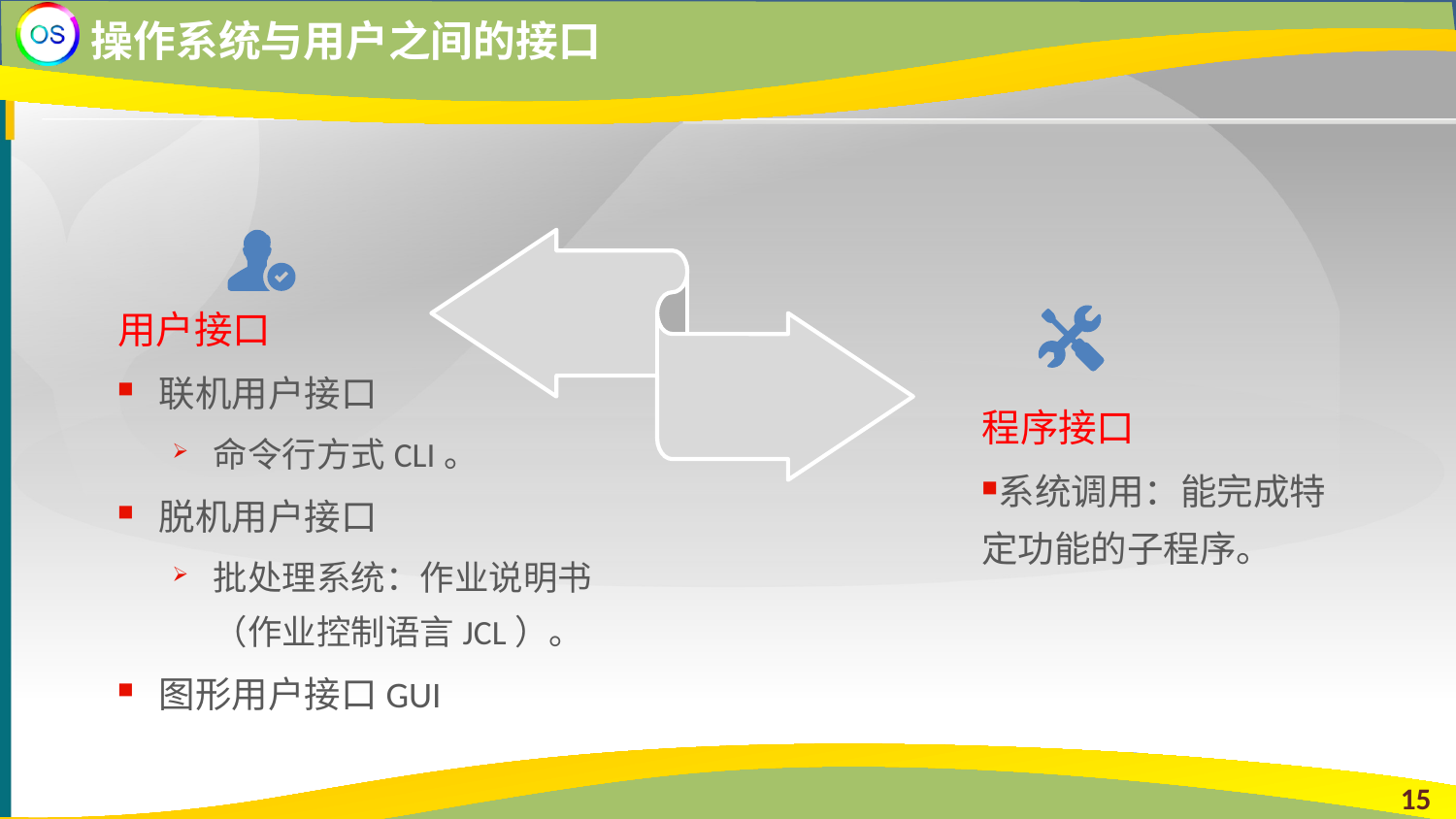

操作系统与用户之间的接口

用户接口
联机用户接口
命令行方式CLI。
脱机用户接口
批处理系统：作业说明书（作业控制语言JCL）。
图形用户接口GUI

程序接口
系统调用：能完成特定功能的子程序。